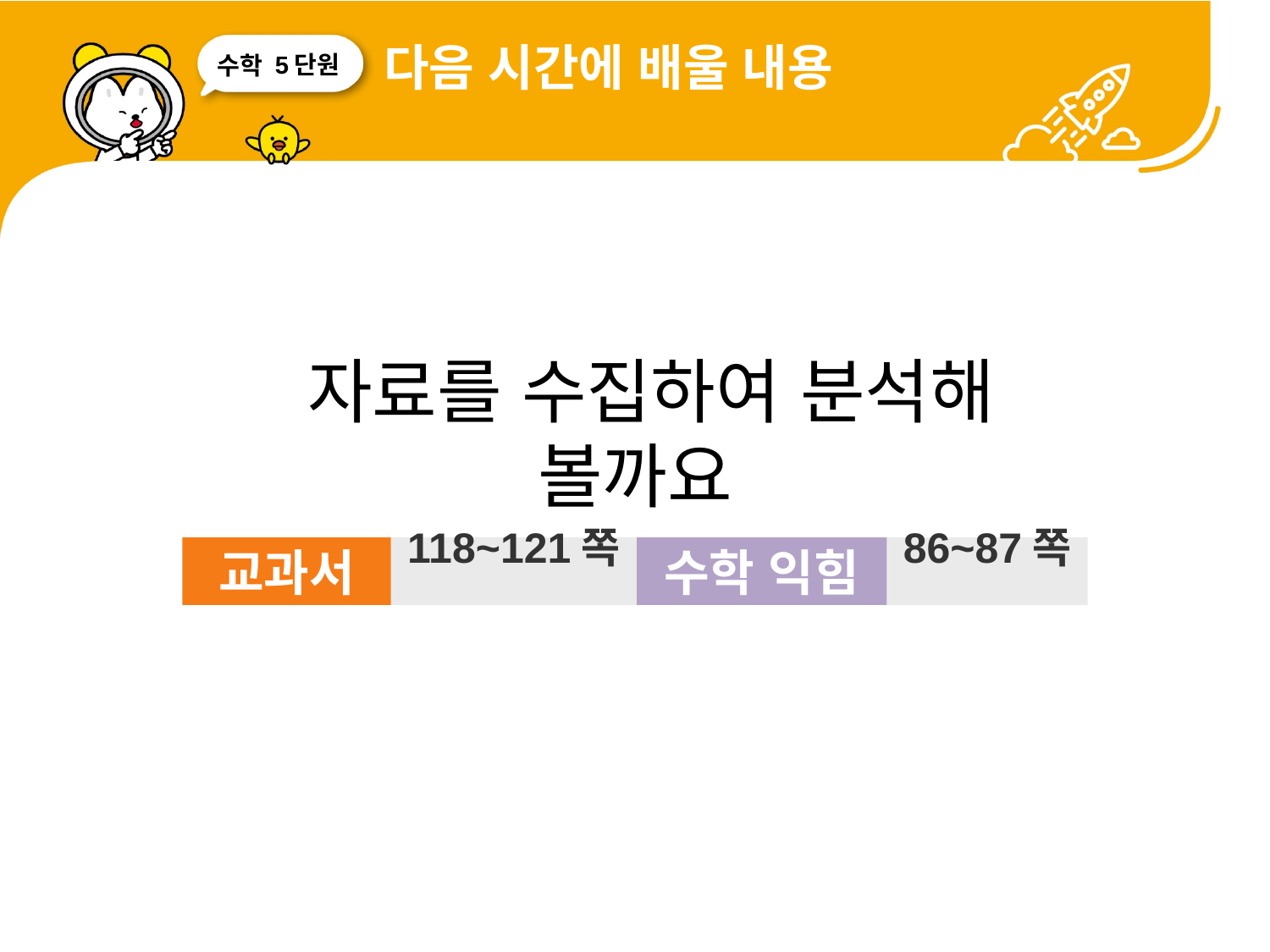

다음 시간에 배울 내용
5단원
 자료를 수집하여 분석해 볼까요
교과서
118~121쪽
수학 익힘
86~87쪽